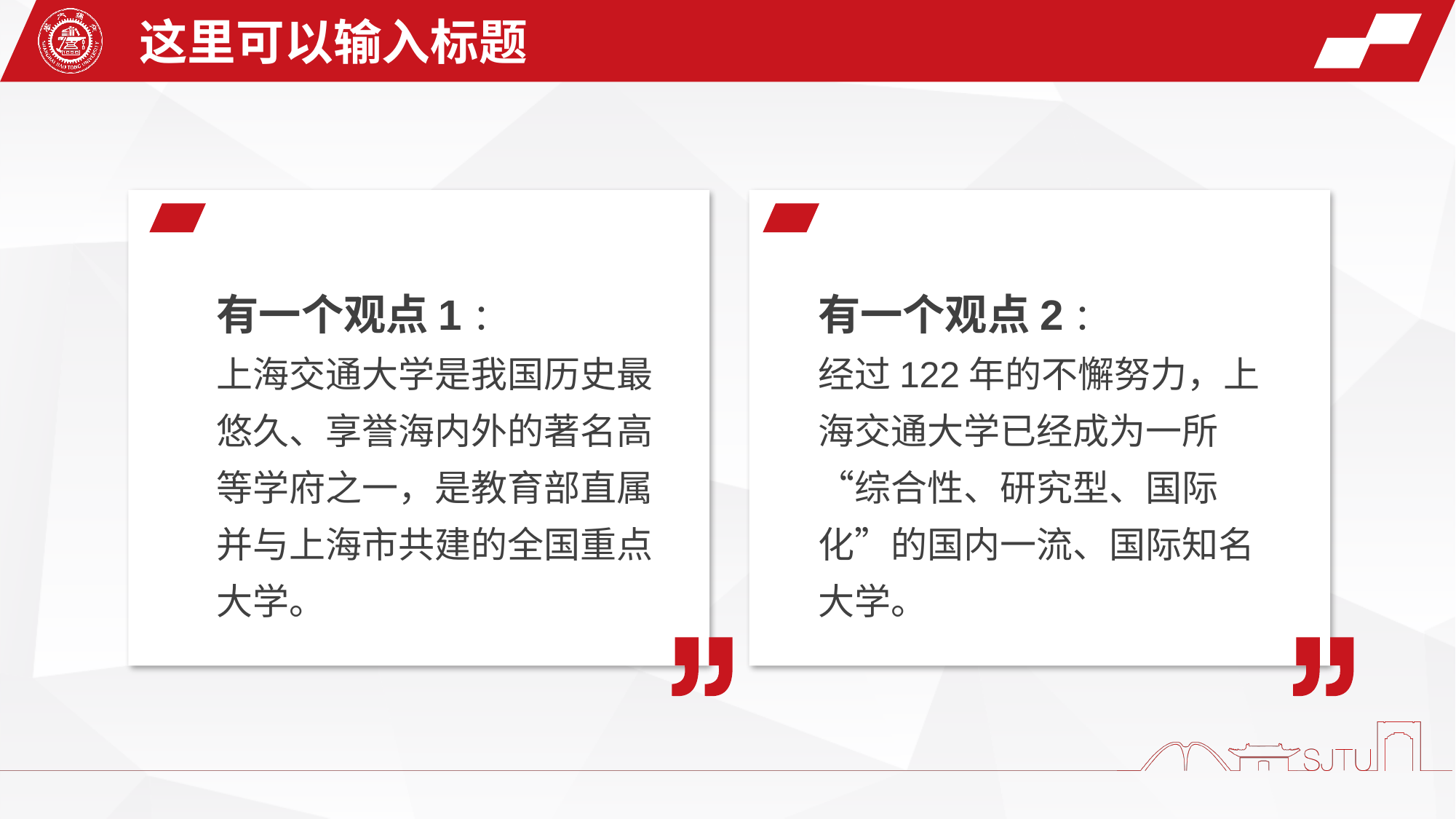

这里可以输入标题

有一个观点1：
上海交通大学是我国历史最悠久、享誉海内外的著名高等学府之一，是教育部直属并与上海市共建的全国重点大学。
有一个观点2：
经过122年的不懈努力，上海交通大学已经成为一所“综合性、研究型、国际化”的国内一流、国际知名大学。